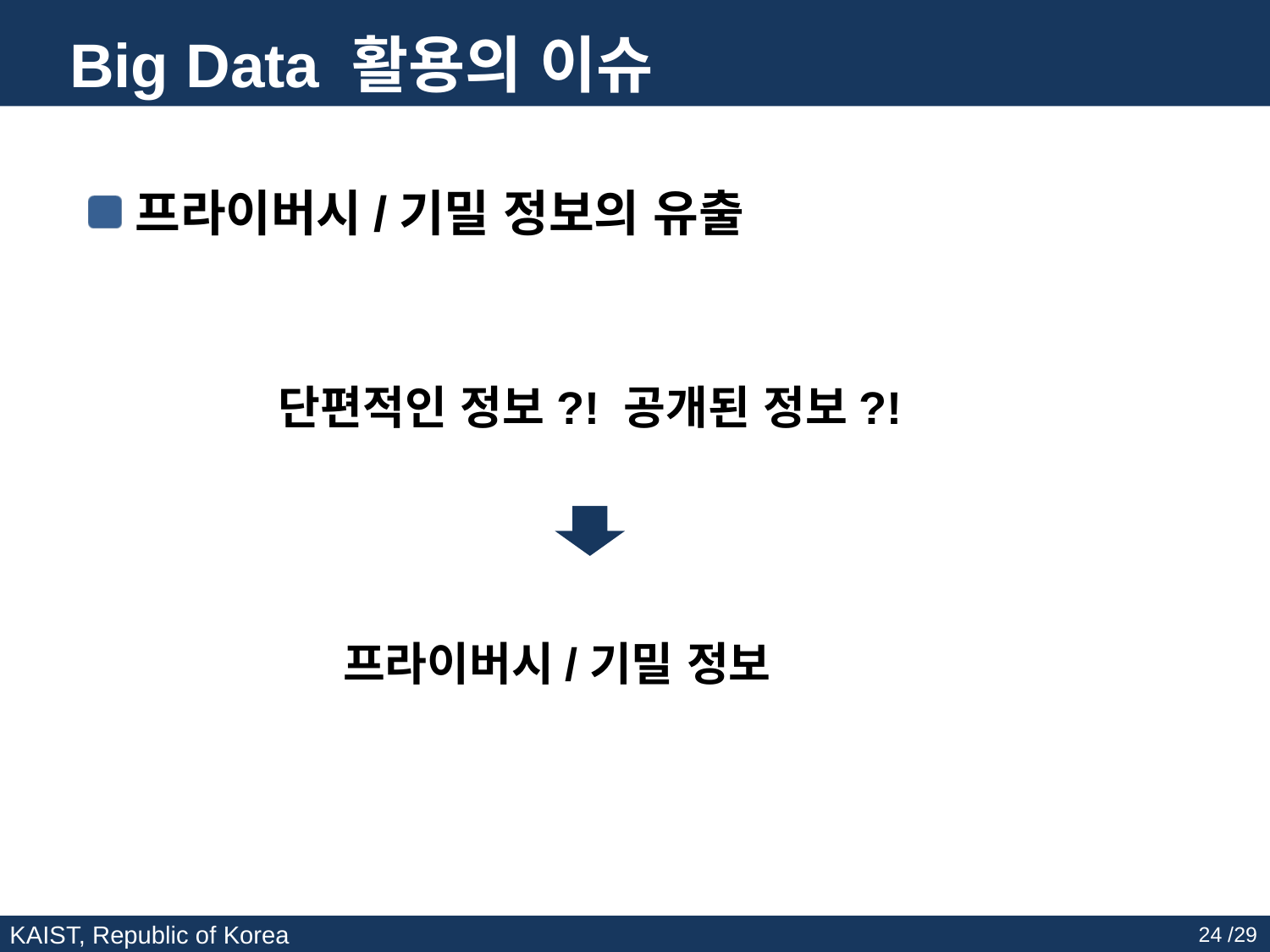

# Big Data 활용의 이슈
프라이버시/기밀 정보의 유출

         단편적인 정보?! 공개된 정보?!

              프라이버시/기밀 정보

24